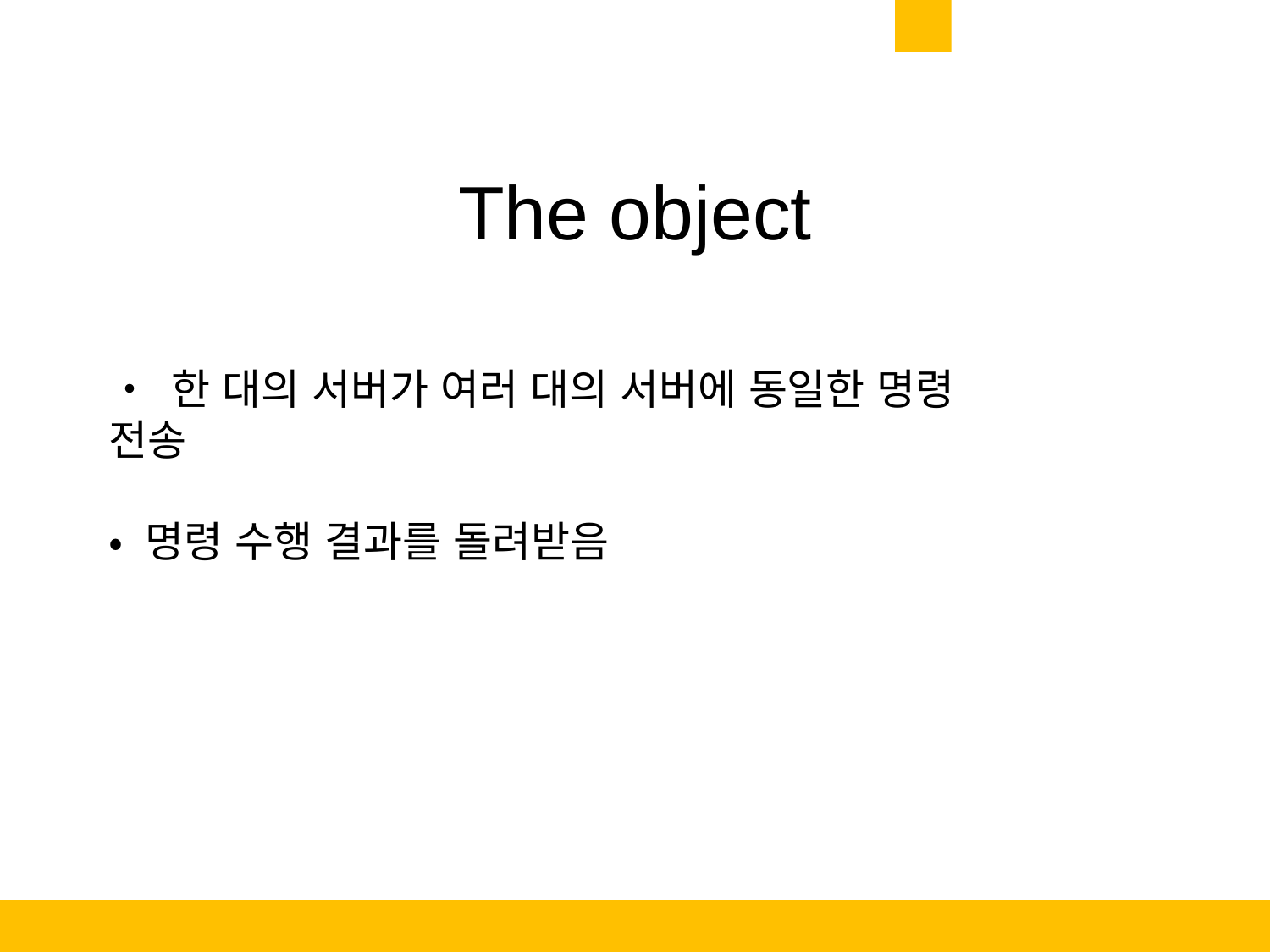

The object
• 한 대의 서버가 여러 대의 서버에 동일한 명령 전송

• 명령 수행 결과를 돌려받음